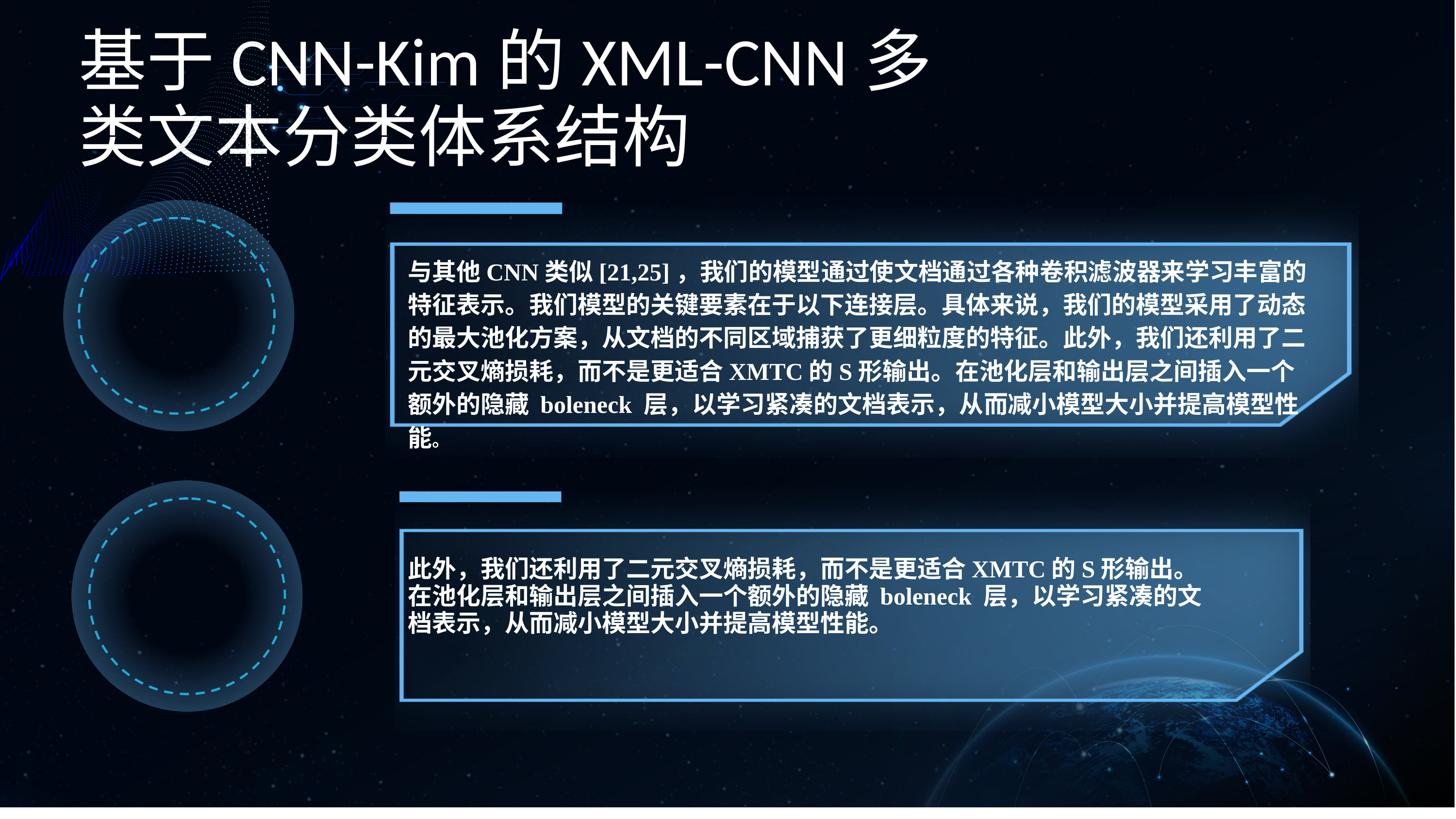

基于CNN-Kim的XML-CNN多类文本分类体系结构

与其他CNN类似[21,25]，我们的模型通过使文档通过各种卷积滤波器来学习丰富的特征表示。我们模型的关键要素在于以下连接层。具体来说，我们的模型采用了动态的最大池化方案，从文档的不同区域捕获了更细粒度的特征。此外，我们还利用了二元交叉熵损耗，而不是更适合XMTC的S形输出。在池化层和输出层之间插入一个额外的隐藏 boleneck 层，以学习紧凑的文档表示，从而减小模型大小并提高模型性能。

此外，我们还利用了二元交叉熵损耗，而不是更适合XMTC的S形输出。在池化层和输出层之间插入一个额外的隐藏 boleneck 层，以学习紧凑的文档表示，从而减小模型大小并提高模型性能。